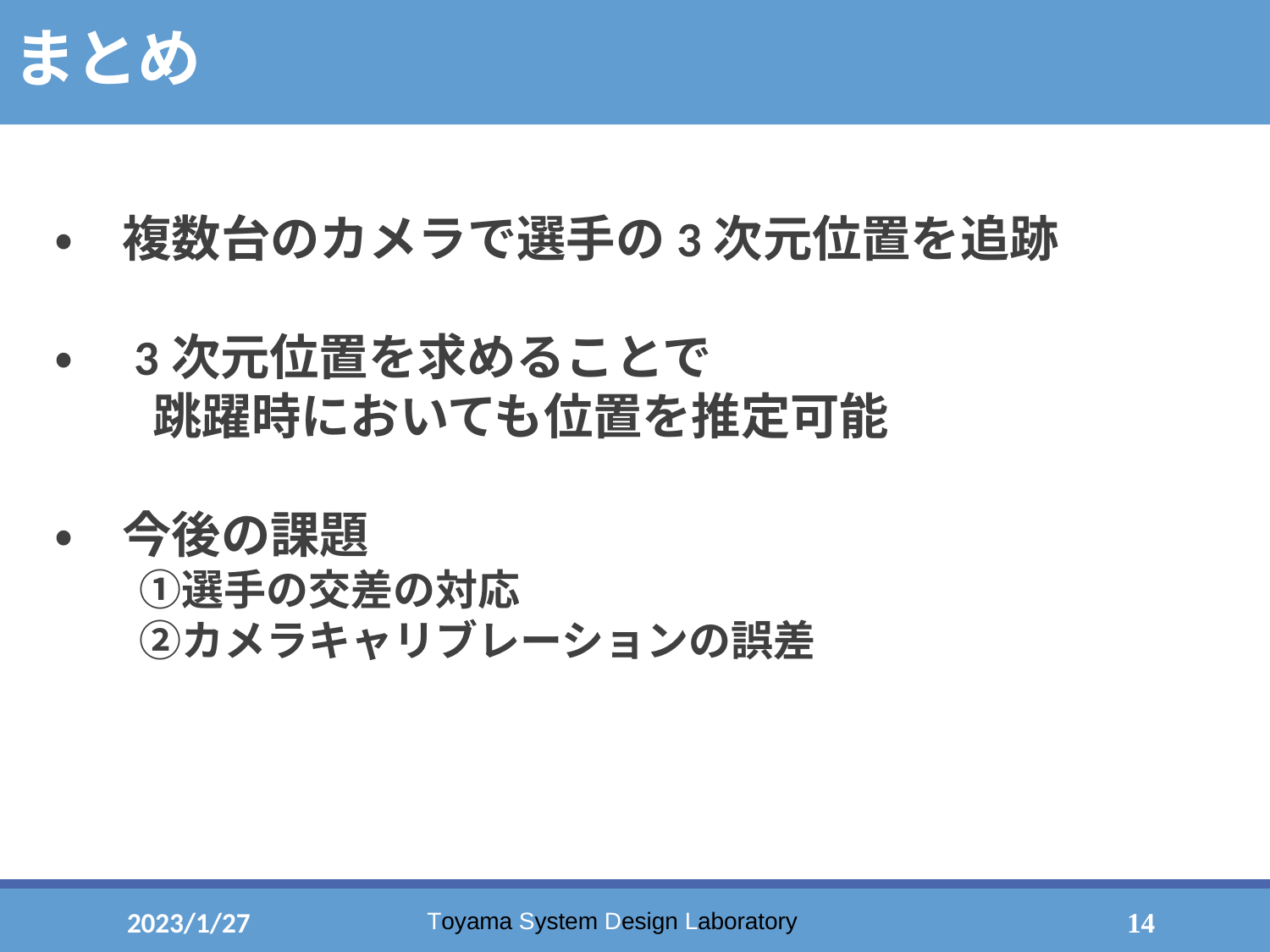

# まとめ
・　複数台のカメラで選手の3次元位置を追跡

・　3次元位置を求めることで
　　跳躍時においても位置を推定可能

・　今後の課題
　　①選手の交差の対応
　　➁カメラキャリブレーションの誤差
2023/1/27
14